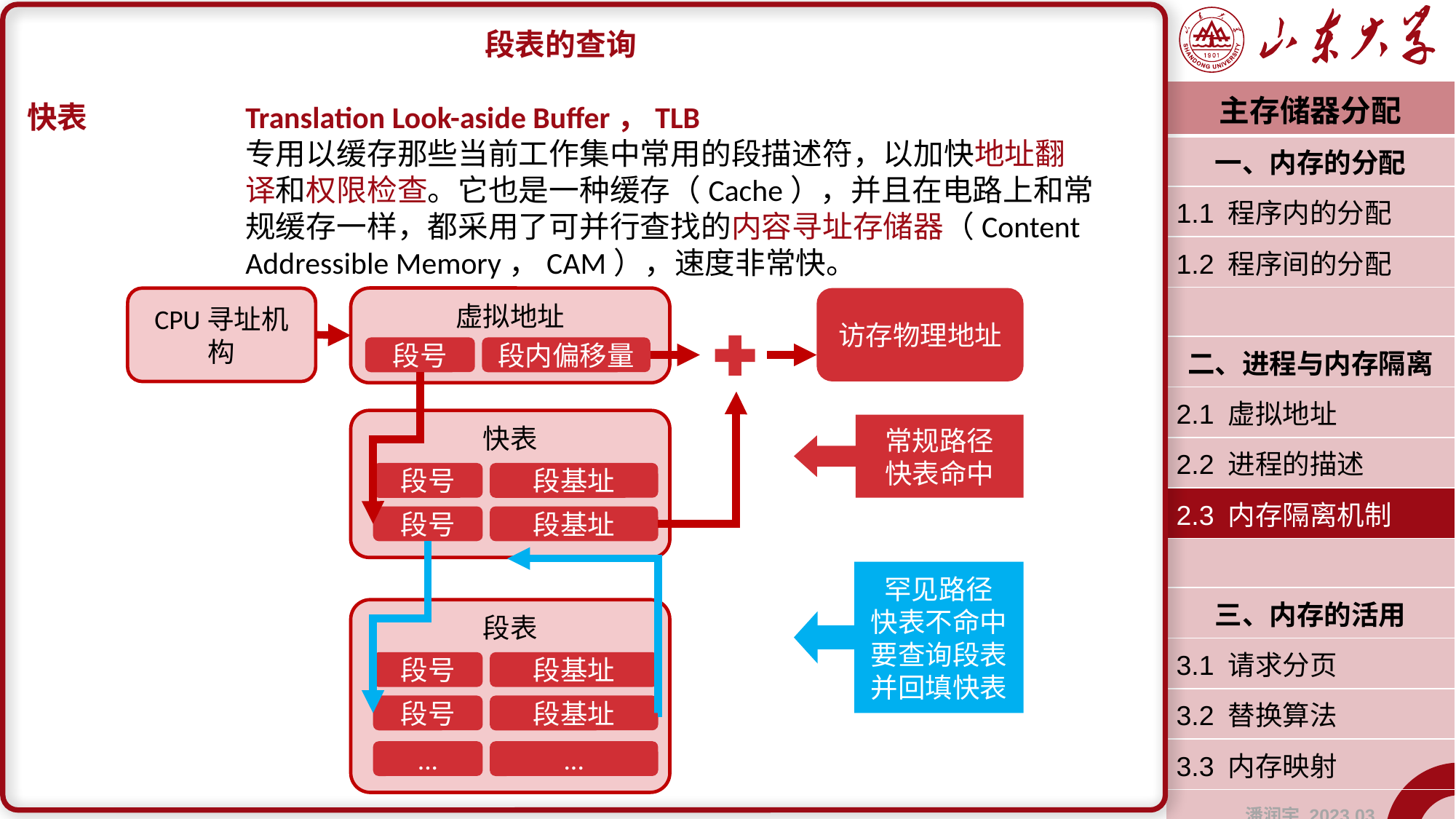

段表的查询

快表		Translation Look-aside Buffer，TLB
		专用以缓存那些当前工作集中常用的段描述符，以加快地址翻		译和权限检查。它也是一种缓存（Cache），并且在电路上和常		规缓存一样，都采用了可并行查找的内容寻址存储器（Content 		Addressible Memory，CAM），速度非常快。
| 主存储器分配 |
| --- |
| 一、内存的分配 |
| 1.1 程序内的分配 |
| 1.2 程序间的分配 |
|  |
| 二、进程与内存隔离 |
| 2.1 虚拟地址 |
| 2.2 进程的描述 |
| 2.3 内存隔离机制 |
|  |
| 三、内存的活用 |
| 3.1 请求分页 |
| 3.2 替换算法 |
| 3.3 内存映射 |
| 潘润宇 2023.03 |
虚拟地址
访存物理地址
CPU寻址机构

段号
段内偏移量
快表
常规路径
快表命中
段号
段基址
段号
段基址
罕见路径
快表不命中
要查询段表并回填快表
段表
段号
段基址
段号
段基址
...
...